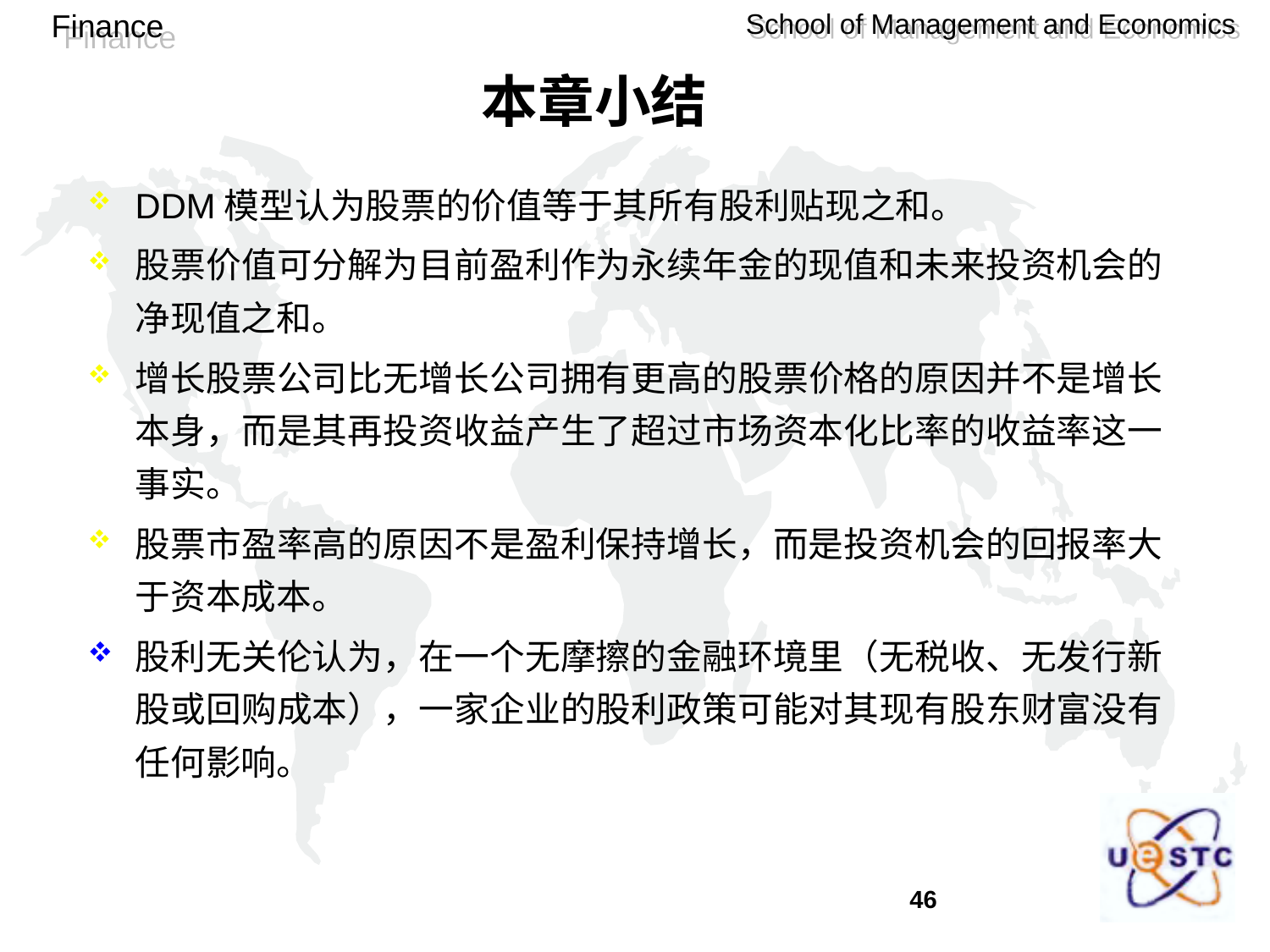

本章小结
DDM模型认为股票的价值等于其所有股利贴现之和。
股票价值可分解为目前盈利作为永续年金的现值和未来投资机会的净现值之和。
增长股票公司比无增长公司拥有更高的股票价格的原因并不是增长本身，而是其再投资收益产生了超过市场资本化比率的收益率这一事实。
股票市盈率高的原因不是盈利保持增长，而是投资机会的回报率大于资本成本。
股利无关伦认为，在一个无摩擦的金融环境里（无税收、无发行新股或回购成本），一家企业的股利政策可能对其现有股东财富没有任何影响。